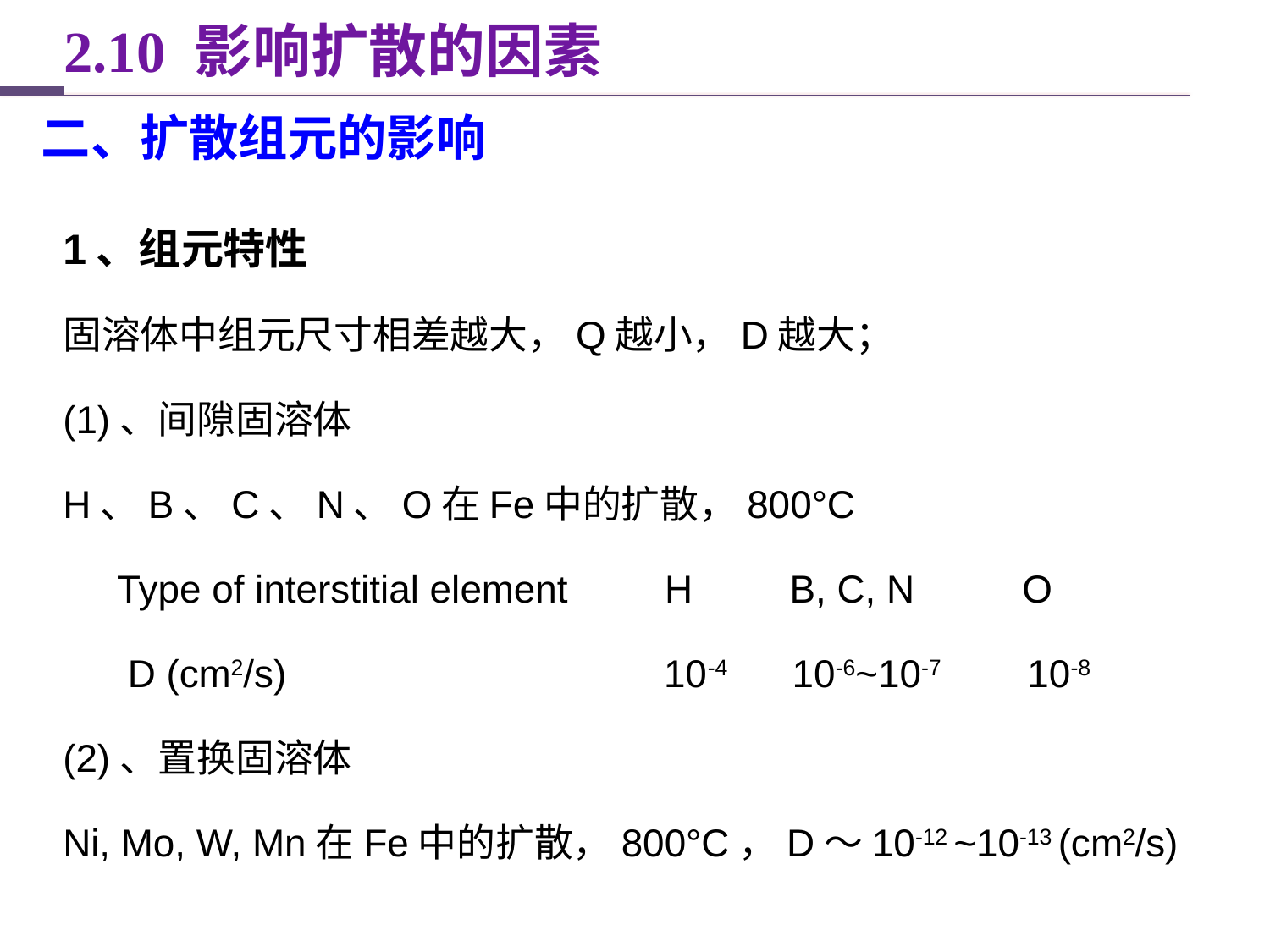

2.10 影响扩散的因素
二、扩散组元的影响
1、组元特性
固溶体中组元尺寸相差越大，Q越小，D越大；
(1)、间隙固溶体
H、B、C、N、O在Fe中的扩散，800°C
     Type of interstitial element         H         B, C, N          O
      D (cm2/s)                                   10-4      10-6~10-7        10-8
(2)、置换固溶体
Ni, Mo, W, Mn在Fe中的扩散，800°C，D～10-12 ~10-13 (cm2/s)